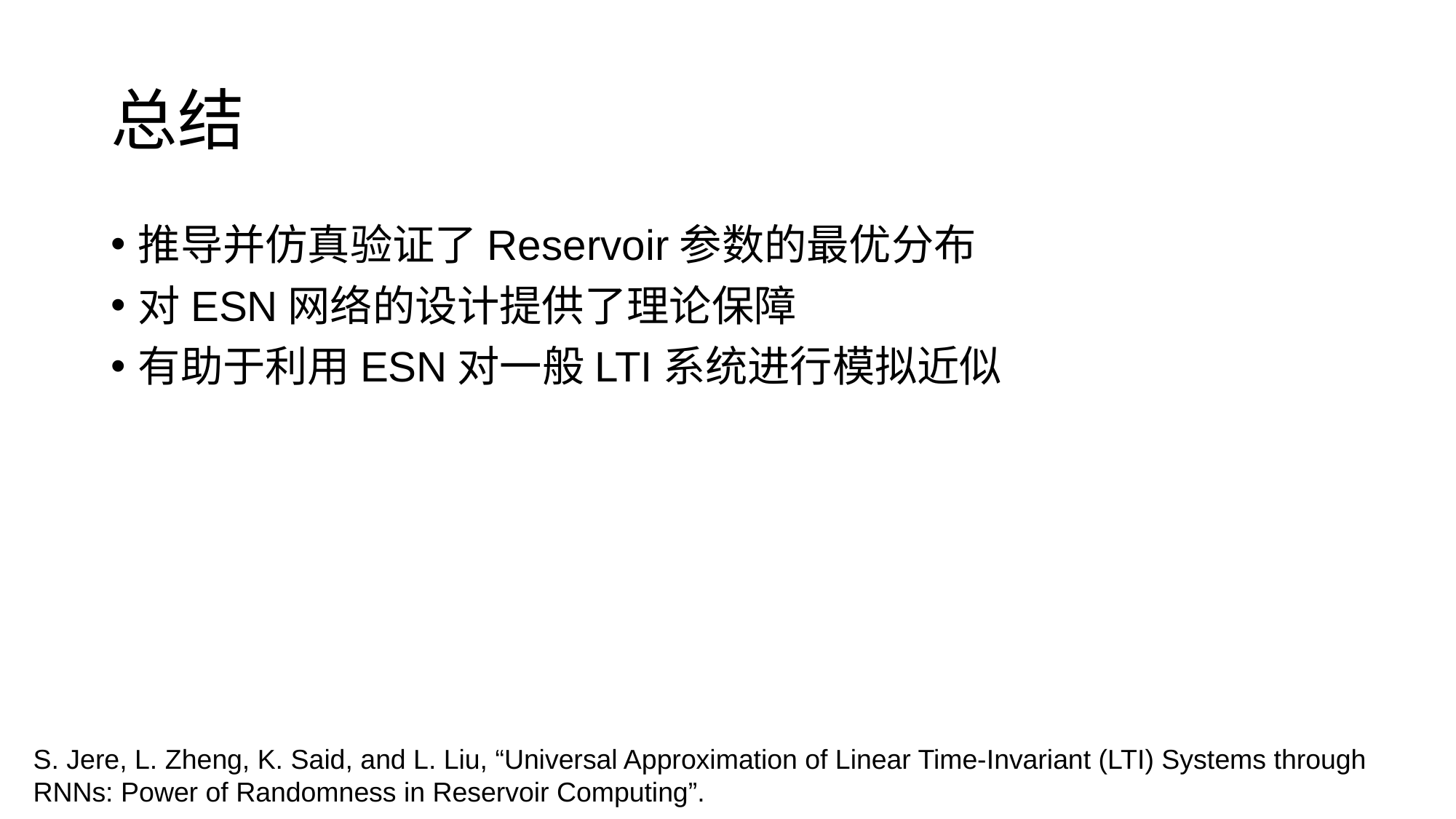

# 总结
推导并仿真验证了Reservoir参数的最优分布
对ESN网络的设计提供了理论保障
有助于利用ESN对一般LTI系统进行模拟近似
S. Jere, L. Zheng, K. Said, and L. Liu, “Universal Approximation of Linear Time-Invariant (LTI) Systems through RNNs: Power of Randomness in Reservoir Computing”.